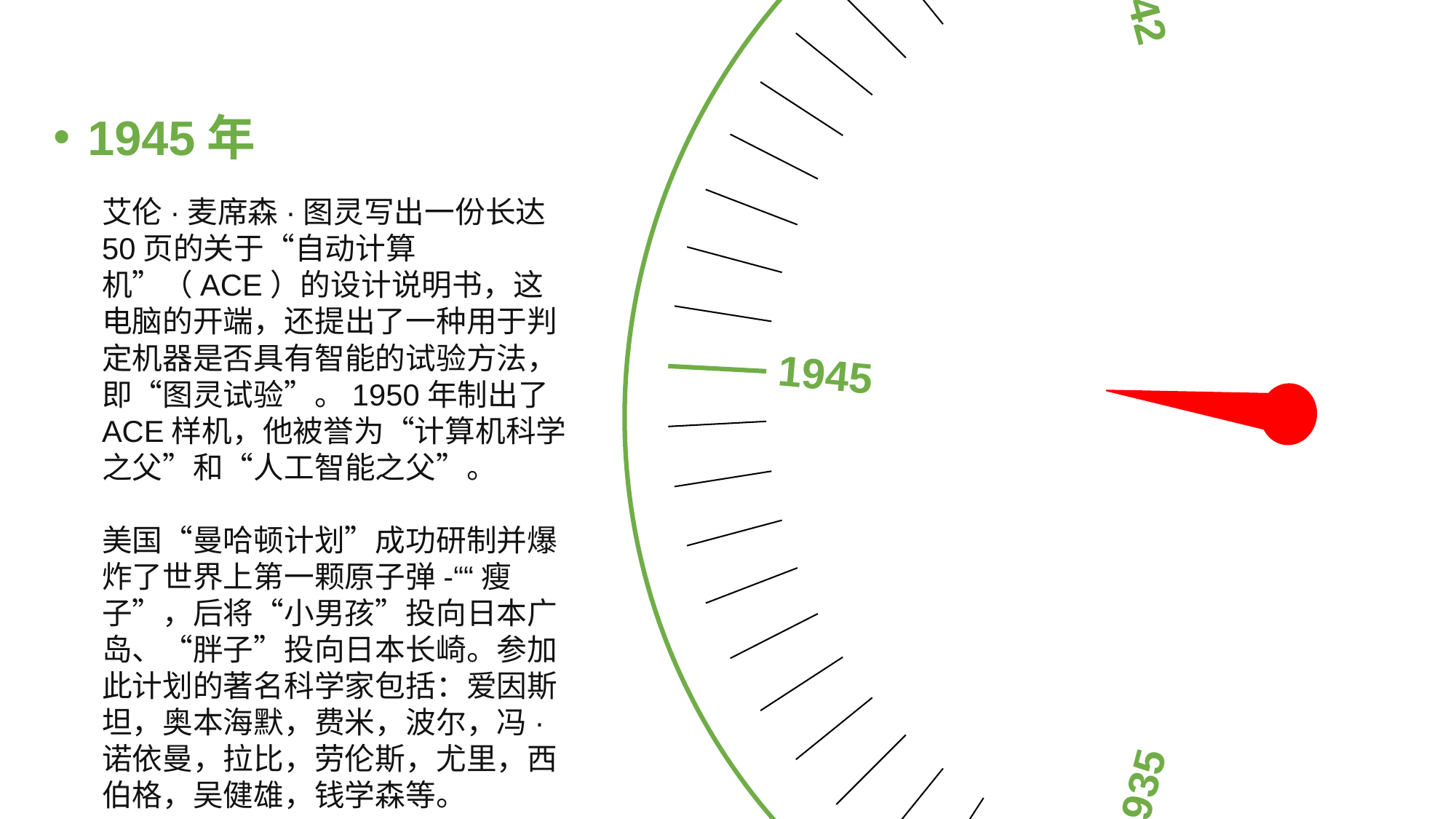

1939
1937
1942
1935
1945
1945年
艾伦·麦席森·图灵写出一份长达50页的关于“自动计算机”（ACE）的设计说明书，这电脑的开端，还提出了一种用于判定机器是否具有智能的试验方法，即“图灵试验”。1950年制出了ACE样机，他被誉为“计算机科学之父”和“人工智能之父”。

美国“曼哈顿计划”成功研制并爆炸了世界上第一颗原子弹-““瘦子”，后将“小男孩”投向日本广岛、“胖子”投向日本长崎。参加此计划的著名科学家包括：爱因斯坦，奥本海默，费米，波尔，冯·诺依曼，拉比，劳伦斯，尤里，西伯格，吴健雄，钱学森等。